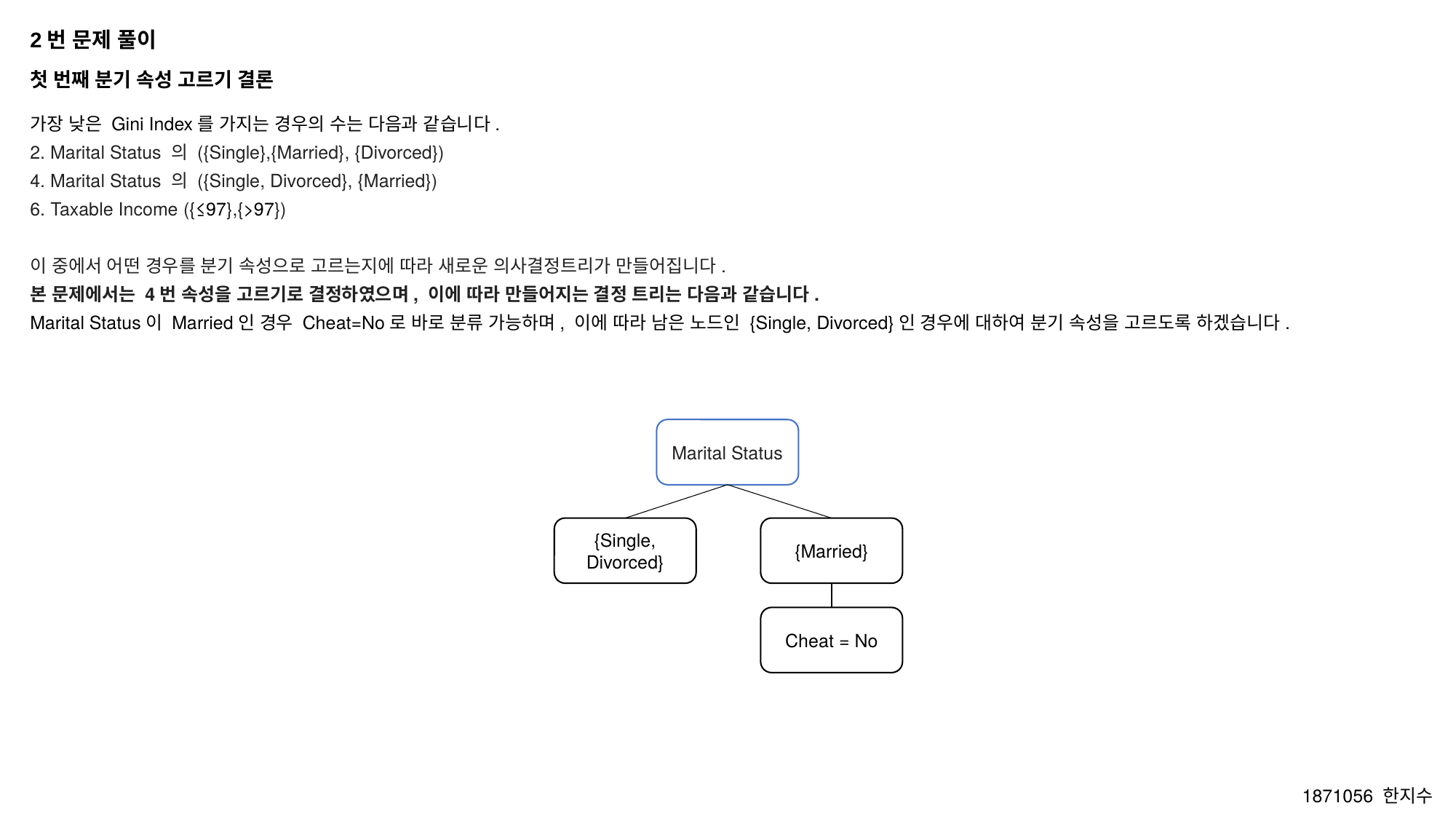

2번 문제 풀이
첫 번째 분기 속성 고르기 결론
가장 낮은 Gini Index를 가지는 경우의 수는 다음과 같습니다.
2. Marital Status 의 ({Single},{Married}, {Divorced})
4. Marital Status 의 ({Single, Divorced}, {Married})
6. Taxable Income ({≤97},{>97})

이 중에서 어떤 경우를 분기 속성으로 고르는지에 따라 새로운 의사결정트리가 만들어집니다.
본 문제에서는 4번 속성을 고르기로 결정하였으며, 이에 따라 만들어지는 결정 트리는 다음과 같습니다.
Marital Status이 Married인 경우 Cheat=No로 바로 분류 가능하며, 이에 따라 남은 노드인 {Single, Divorced}인 경우에 대하여 분기 속성을 고르도록 하겠습니다.

Marital Status
{Single, Divorced}
{Married}
Cheat = No
1871056 한지수